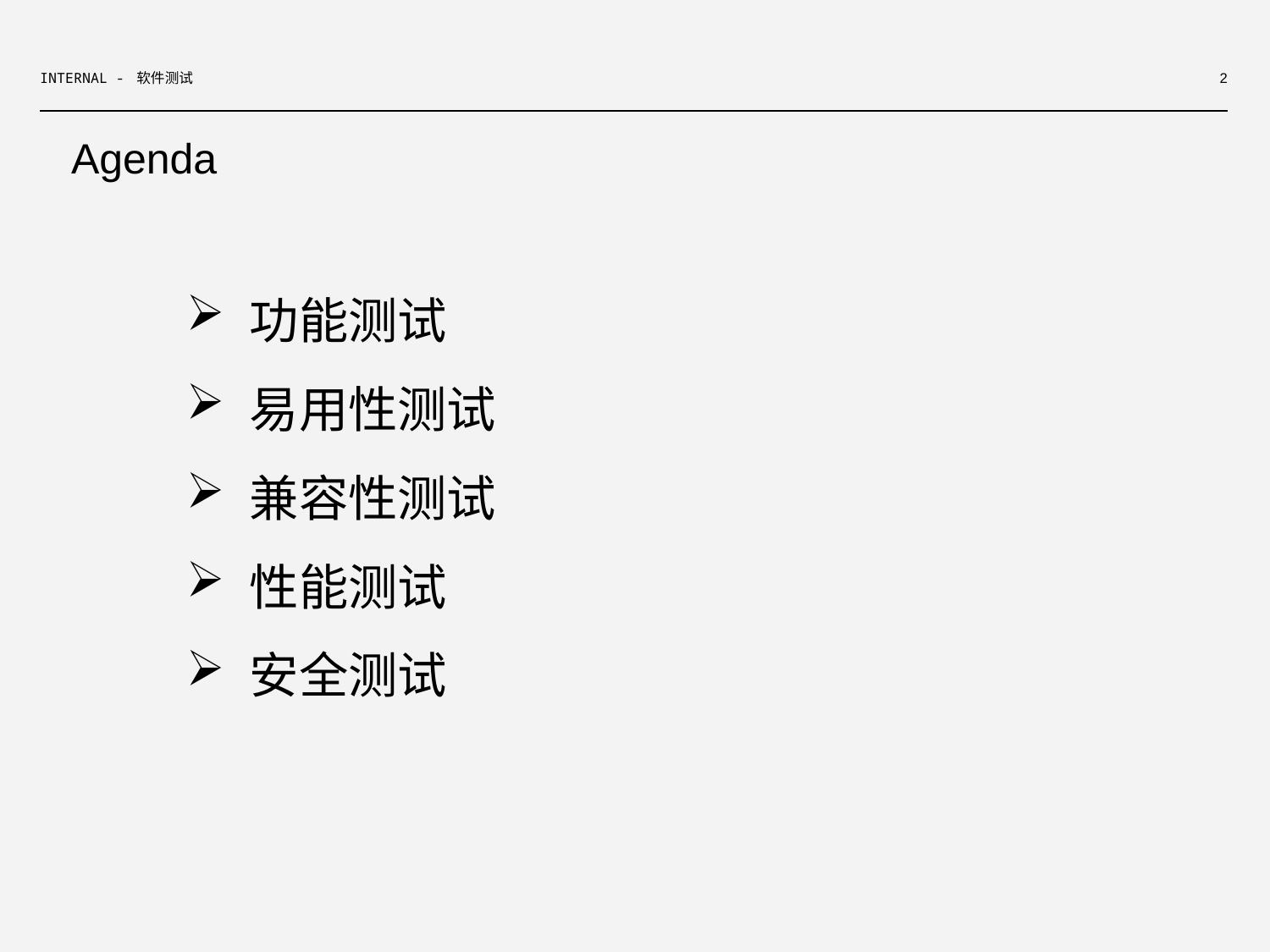

2
INTERNAL - 软件测试
# Agenda
功能测试
易用性测试
兼容性测试
性能测试
安全测试